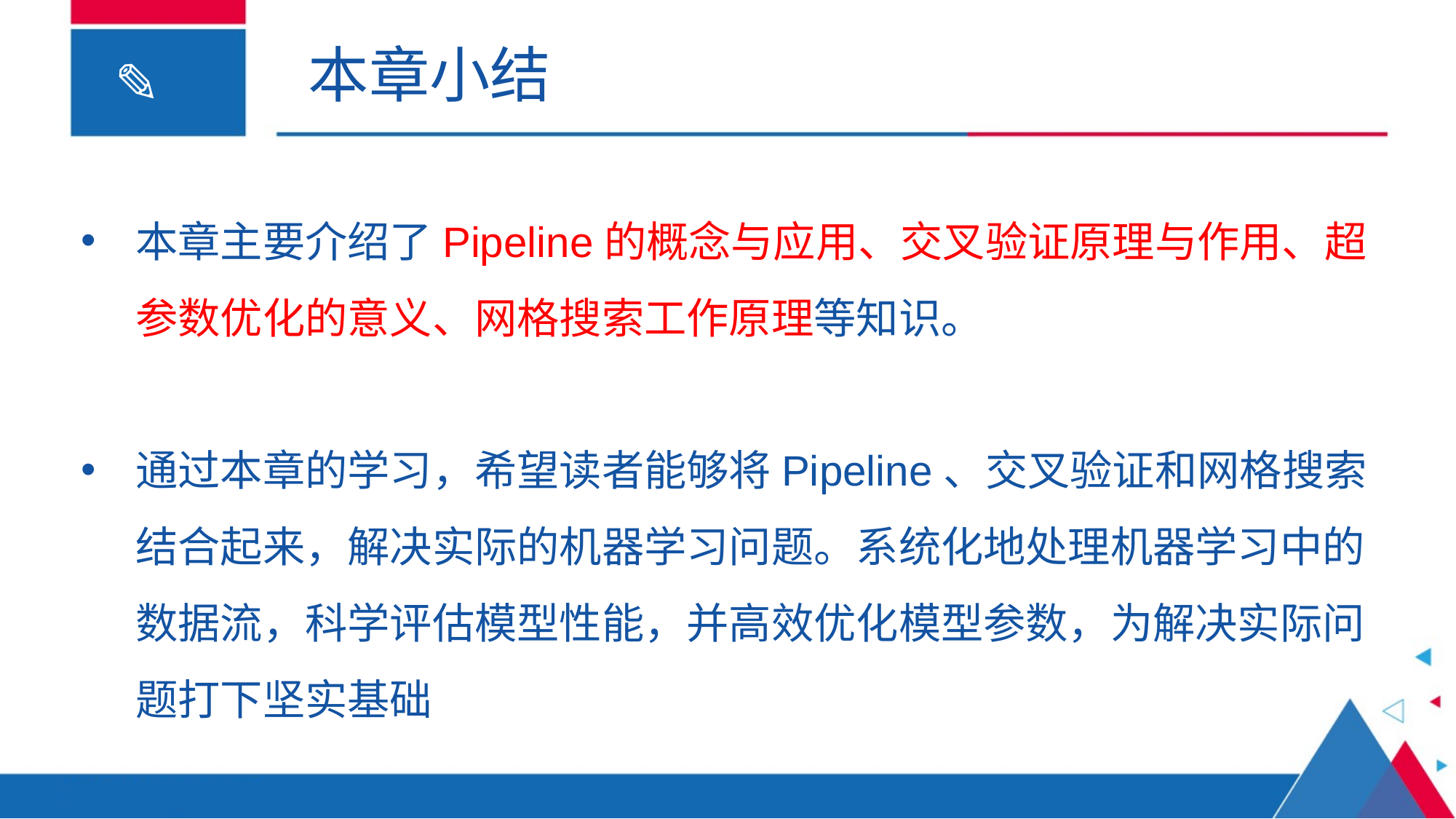

本章小结
本章主要介绍了Pipeline的概念与应用、交叉验证原理与作用、超参数优化的意义、网格搜索工作原理等知识。

通过本章的学习，希望读者能够将Pipeline、交叉验证和网格搜索结合起来，解决实际的机器学习问题。系统化地处理机器学习中的数据流，科学评估模型性能，并高效优化模型参数，为解决实际问题打下坚实基础